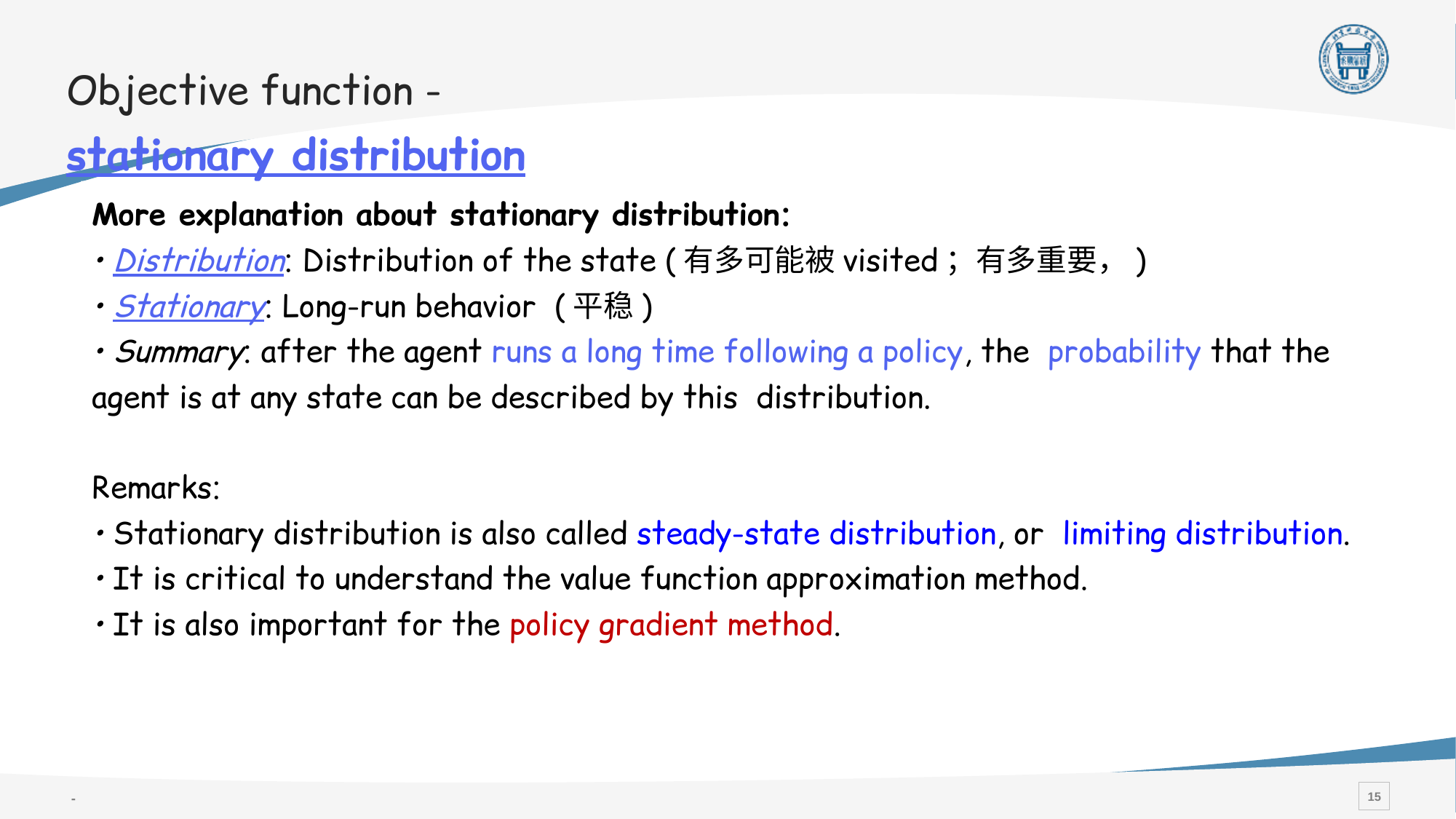

# Objective function - stationary distribution
More explanation about stationary distribution:
• Distribution: Distribution of the state (有多可能被visited；有多重要，)
• Stationary: Long-run behavior  (平稳)
• Summary: after the agent runs a long time following a policy, the  probability that the agent is at any state can be described by this  distribution.

Remarks:
• Stationary distribution is also called steady-state distribution, or  limiting distribution.
• It is critical to understand the value function approximation method.
• It is also important for the policy gradient method.